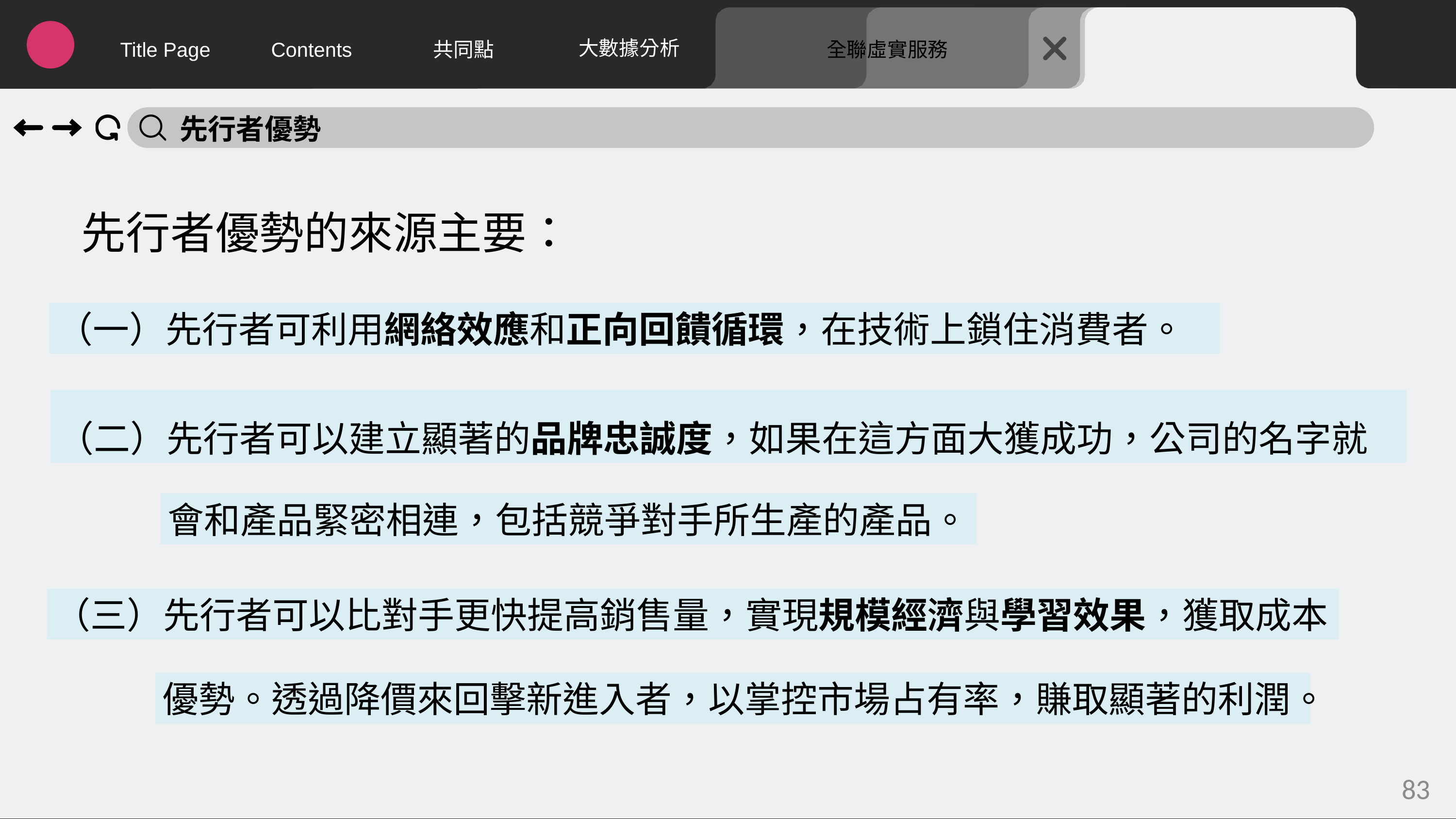

大數據分析
Title Page
Contents
共同點
全聯虛實服務

先行者優勢

先行者優勢的來源主要：
（一）先行者可利用網絡效應和正向回饋循環，在技術上鎖住消費者。
（二）先行者可以建立顯著的品牌忠誠度，如果在這方面大獲成功，公司的名字就
會和產品緊密相連，包括競爭對手所生產的產品。
（三）先行者可以比對手更快提高銷售量，實現規模經濟與學習效果，獲取成本
優勢。透過降價來回擊新進入者，以掌控市場占有率，賺取顯著的利潤。
83